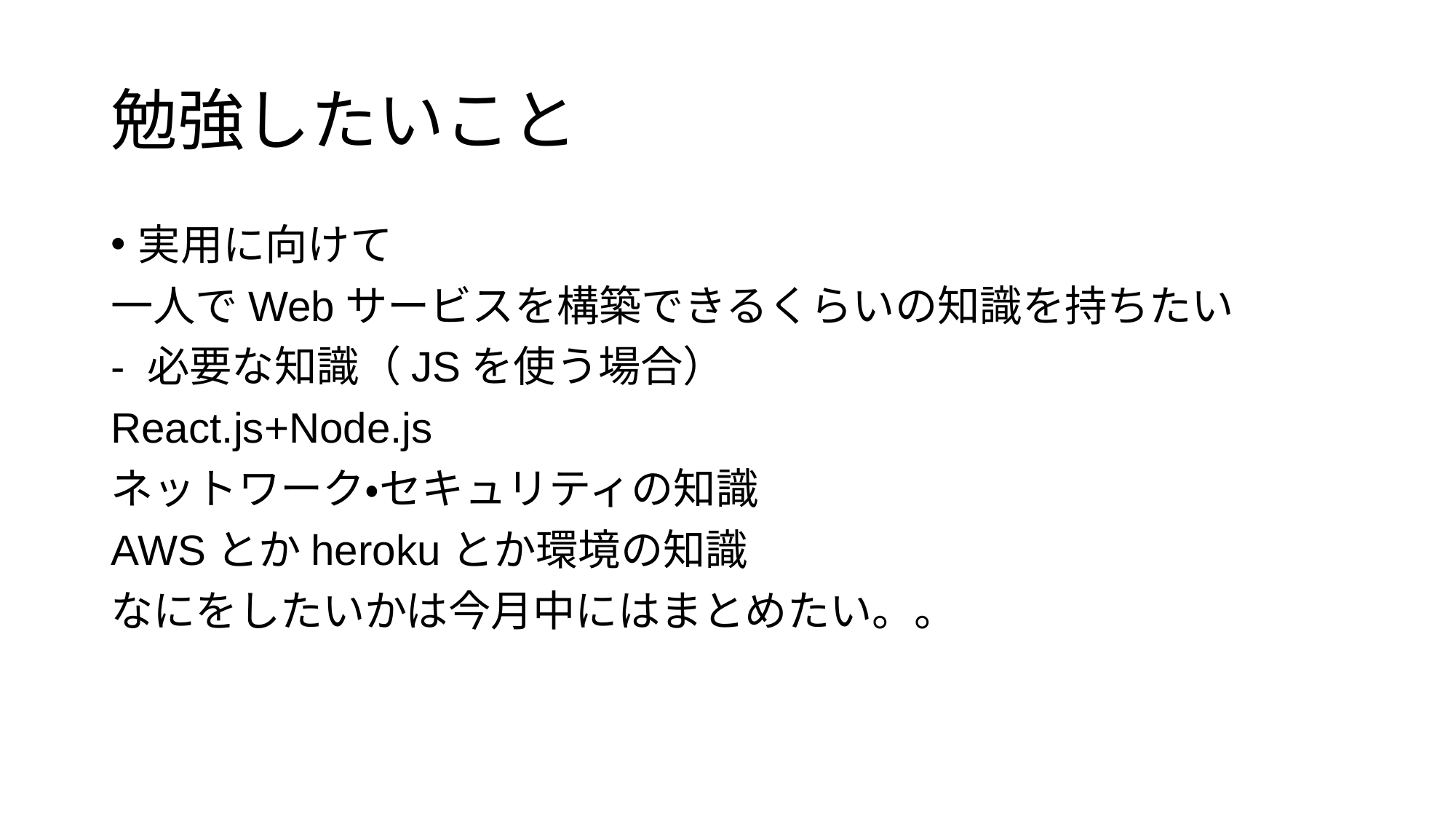

# 勉強したいこと
実用に向けて
一人でWebサービスを構築できるくらいの知識を持ちたい
- 必要な知識（JSを使う場合）
React.js+Node.js
ネットワーク・セキュリティの知識
AWSとかherokuとか環境の知識
なにをしたいかは今月中にはまとめたい。。